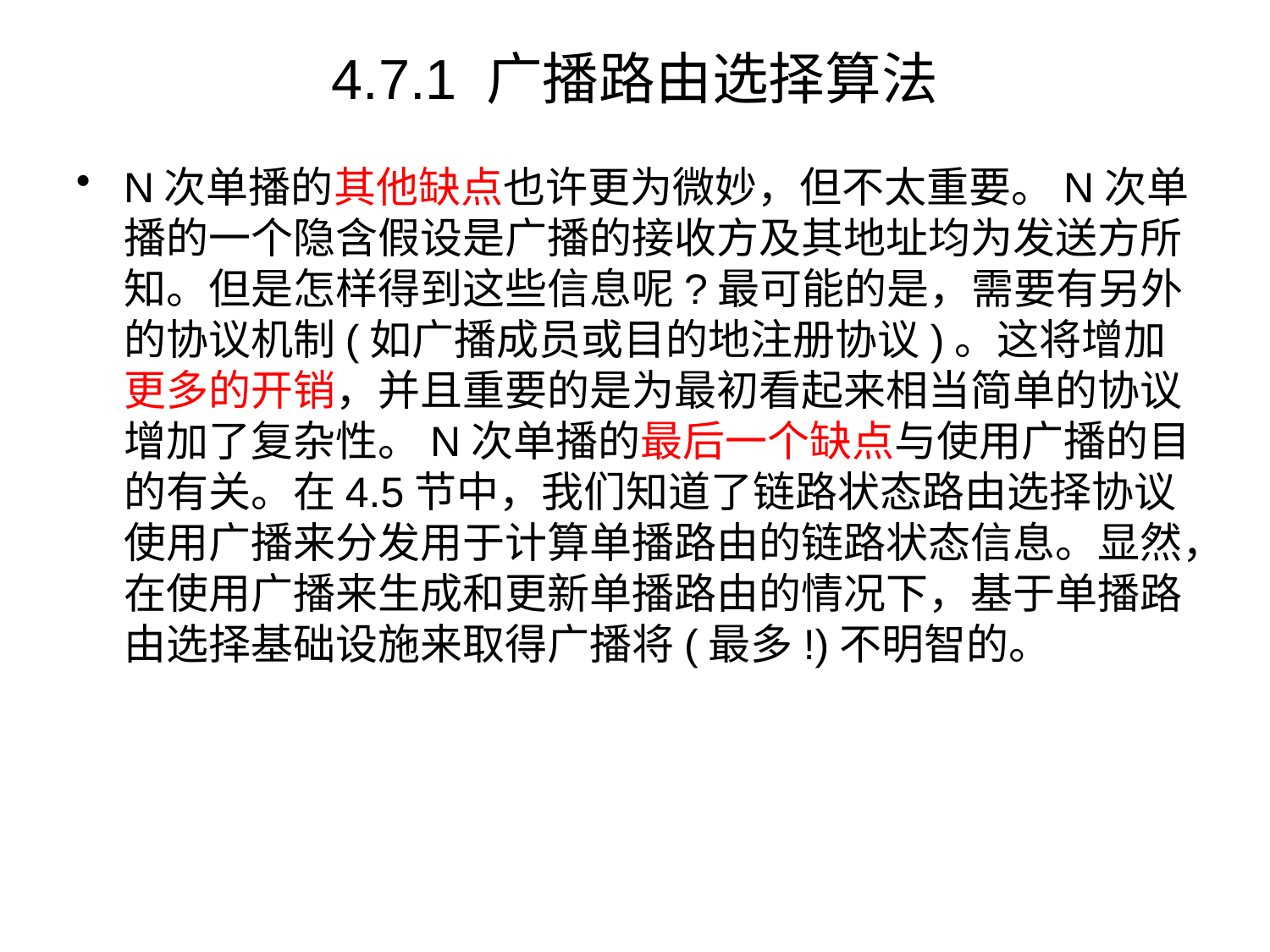

# 4.7.1 广播路由选择算法
N次单播的其他缺点也许更为微妙，但不太重要。N次单播的一个隐含假设是广播的接收方及其地址均为发送方所知。但是怎样得到这些信息呢?最可能的是，需要有另外的协议机制(如广播成员或目的地注册协议)。这将增加更多的开销，并且重要的是为最初看起来相当简单的协议增加了复杂性。N次单播的最后一个缺点与使用广播的目的有关。在4.5节中，我们知道了链路状态路由选择协议使用广播来分发用于计算单播路由的链路状态信息。显然，在使用广播来生成和更新单播路由的情况下，基于单播路由选择基础设施来取得广播将(最多!)不明智的。